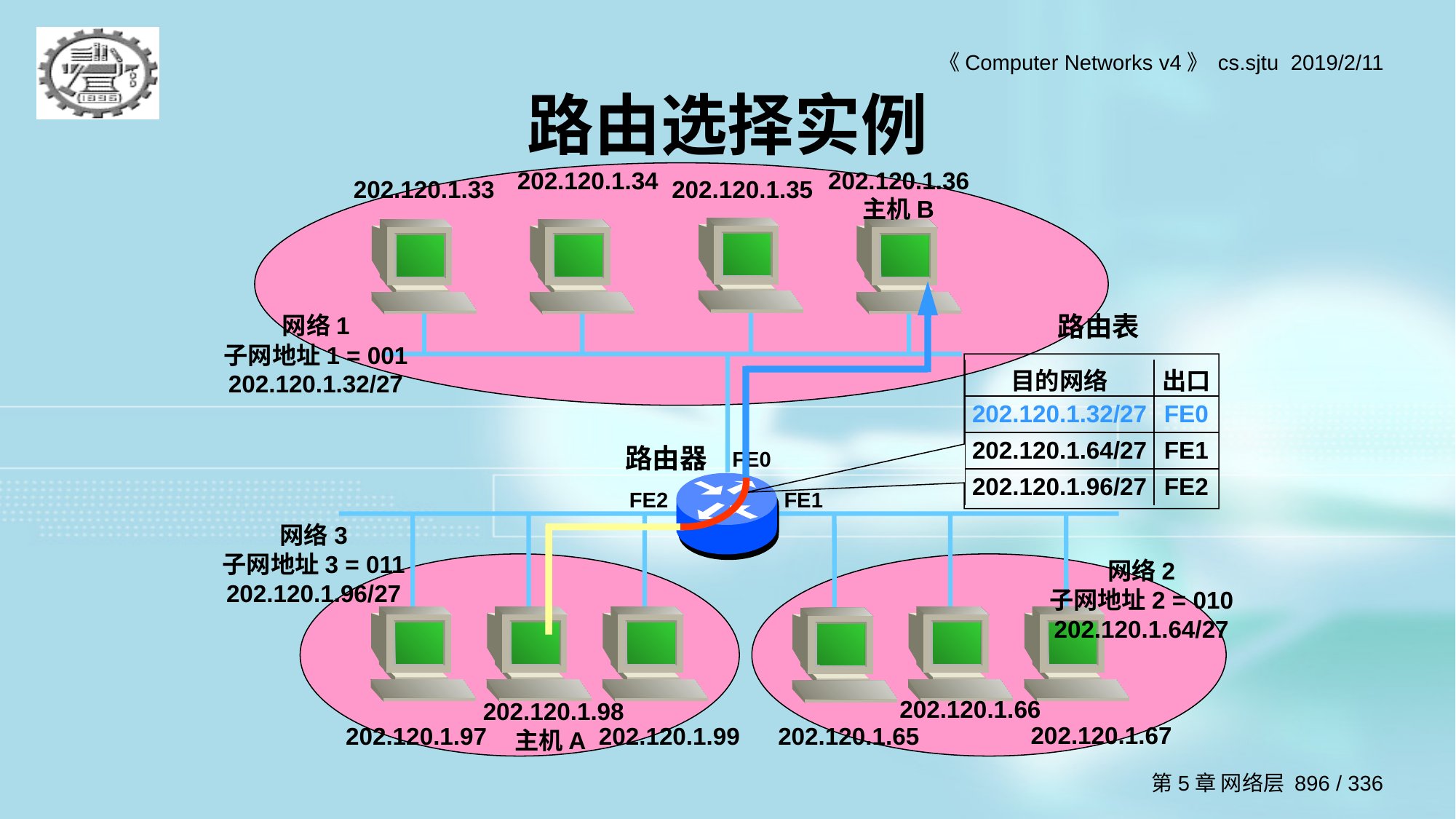

# 路由选择实例

 202.120.1.34
 202.120.1.36主机B
 202.120.1.33
 202.120.1.35

路由表
网络1
子网地址1 = 001
202.120.1.32/27

路由器
FE0

FE2
FE1

网络3
子网地址3 = 011
202.120.1.96/27

网络2
子网地址2 = 010
202.120.1.64/27

 202.120.1.66
 202.120.1.98
主机A
 202.120.1.67
 202.120.1.97
 202.120.1.99
 202.120.1.65
| 目的网络 | 出口 |
| --- | --- |
| 202.120.1.32/27 | FE0 |
| 202.120.1.64/27 | FE1 |
| 202.120.1.96/27 | FE2 |